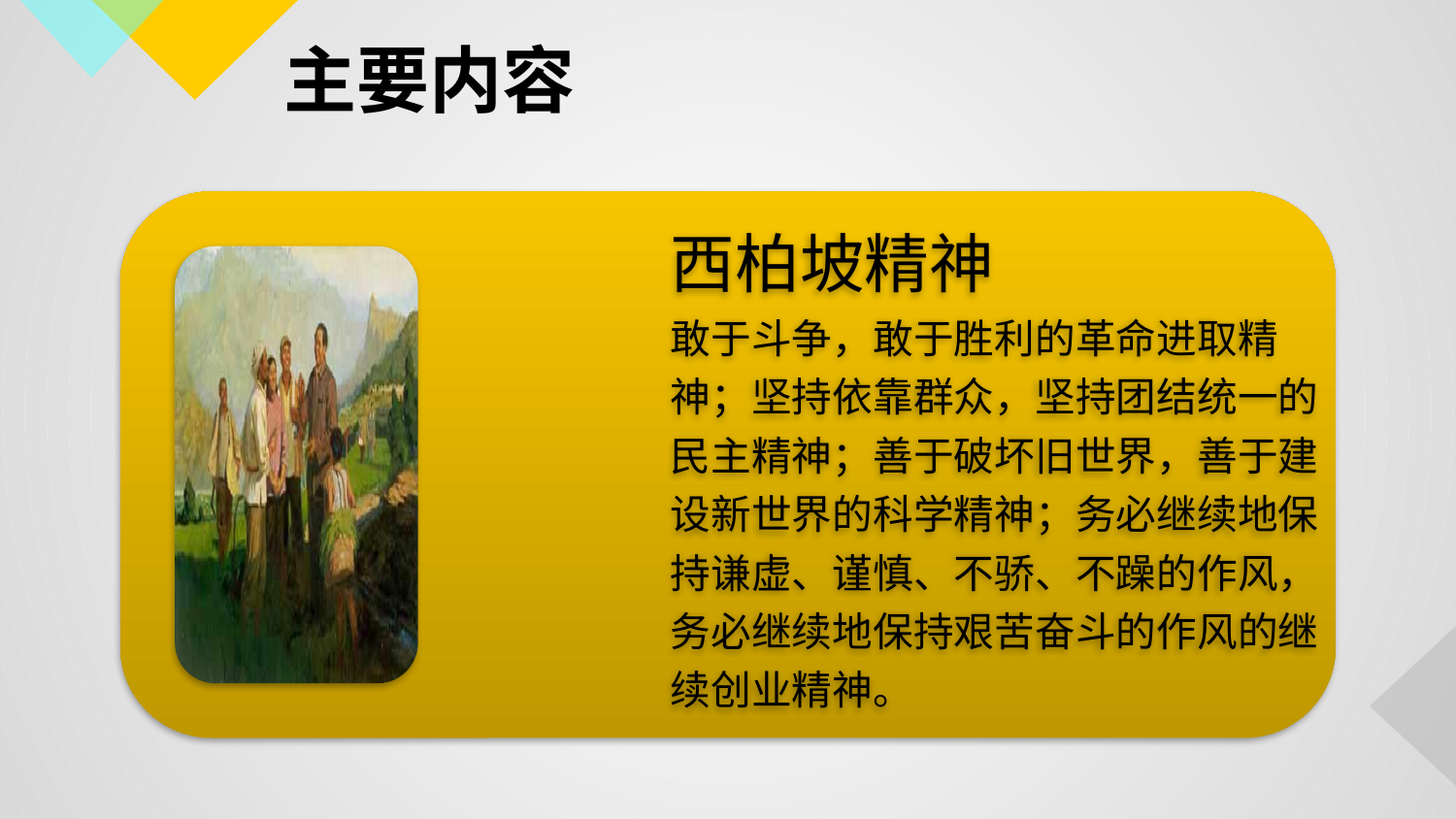

# 主要内容
西柏坡精神
敢于斗争，敢于胜利的革命进取精神；坚持依靠群众，坚持团结统一的民主精神；善于破坏旧世界，善于建设新世界的科学精神；务必继续地保持谦虚、谨慎、不骄、不躁的作风，务必继续地保持艰苦奋斗的作风的继续创业精神。